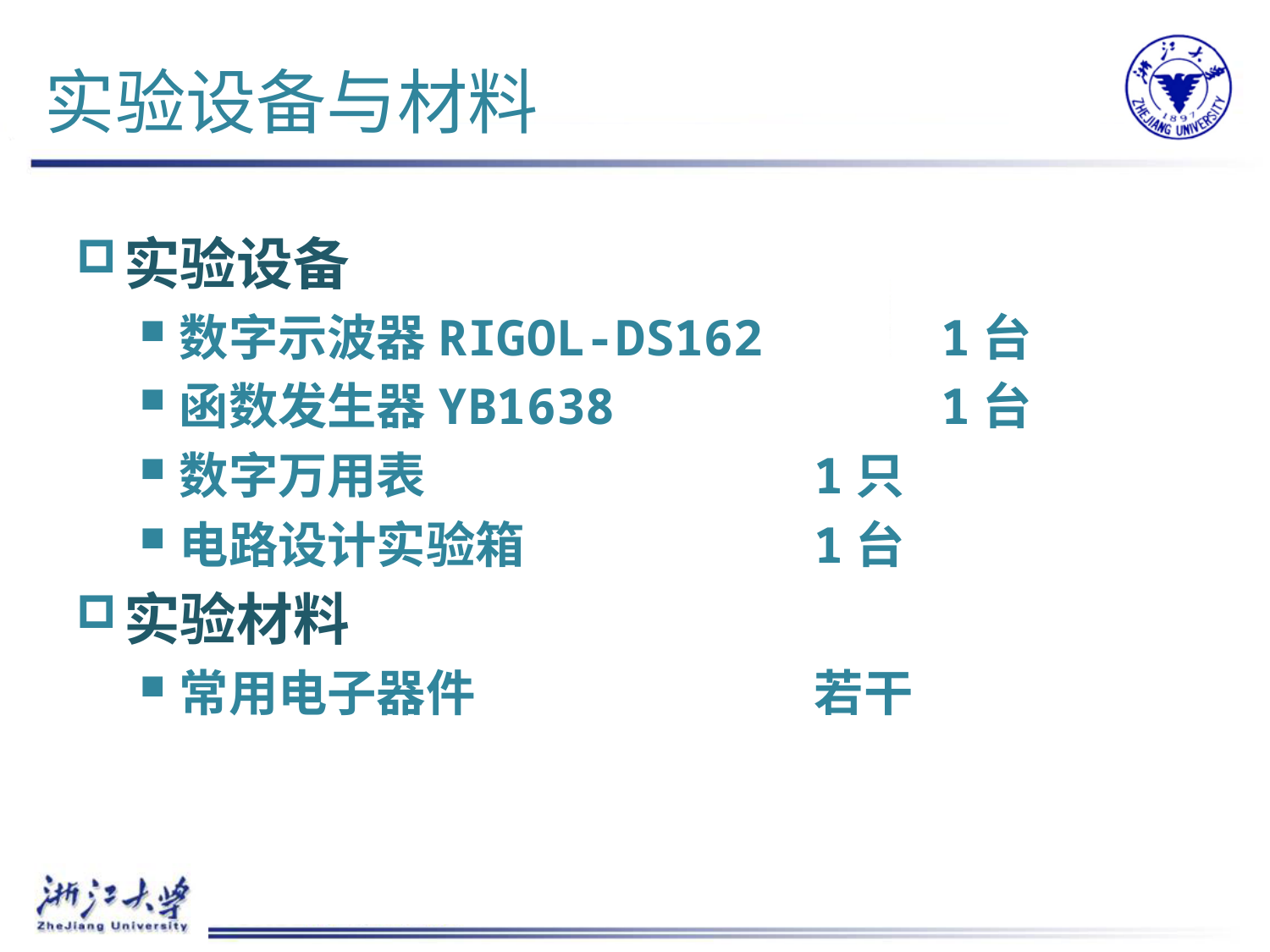

# 实验设备与材料
实验设备
数字示波器RIGOL-DS162		1台
函数发生器YB1638			1台
数字万用表				1只
电路设计实验箱			1台
实验材料
常用电子器件			若干